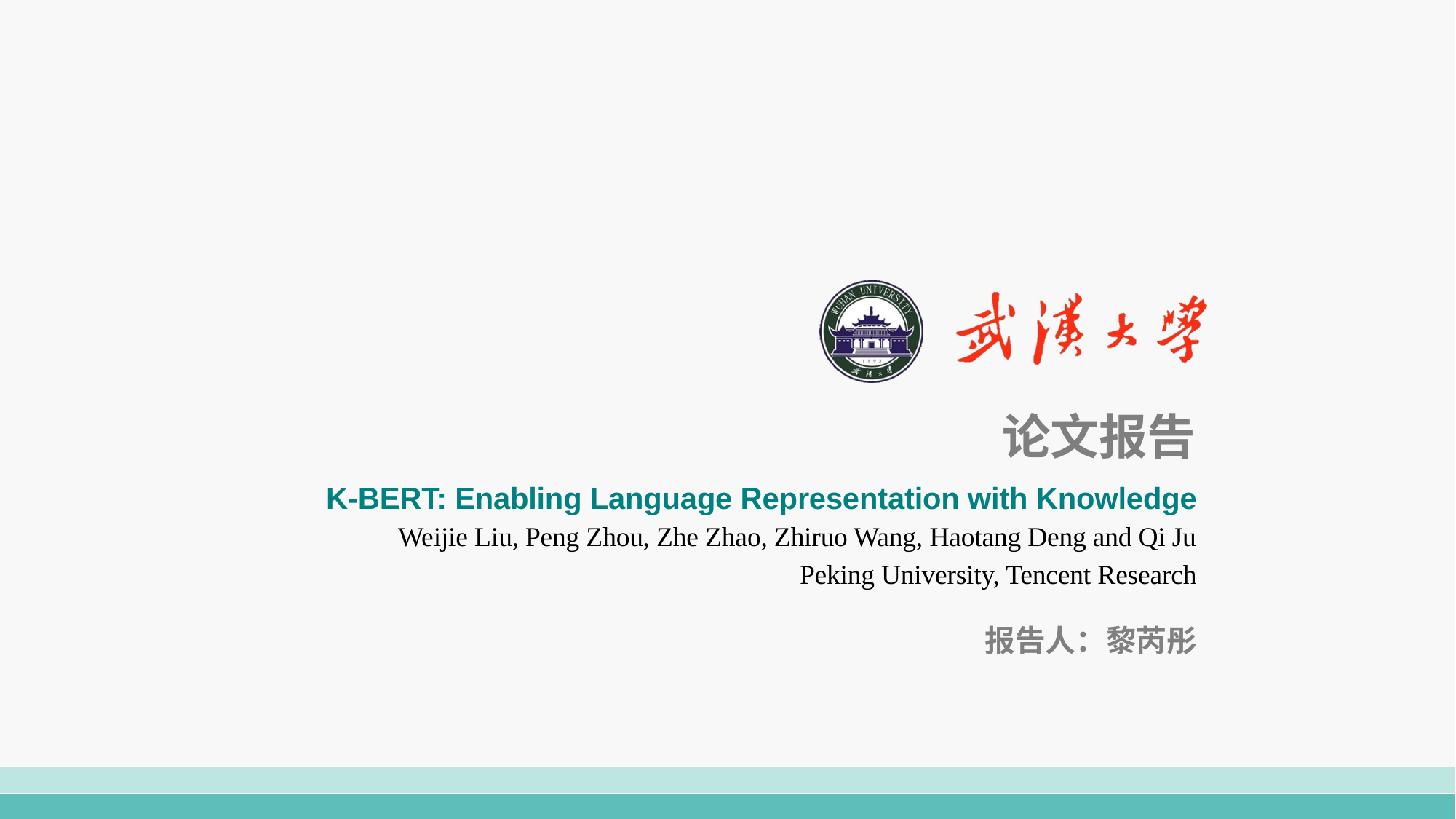

# 论文报告
K-BERT: Enabling Language Representation with Knowledge
Weijie Liu, Peng Zhou, Zhe Zhao, Zhiruo Wang, Haotang Deng and Qi Ju
Peking University, Tencent Research
报告人：黎芮彤